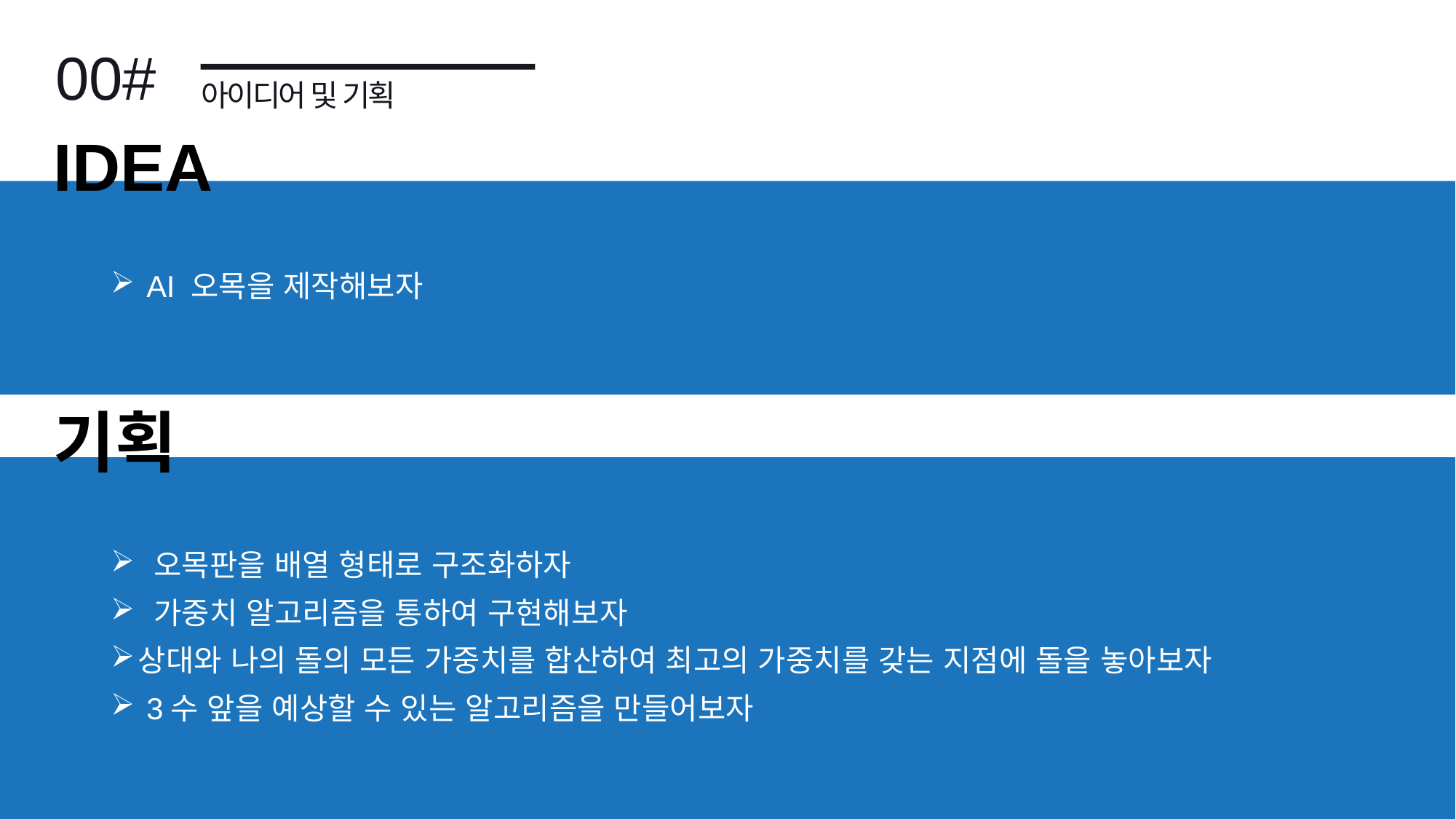

00#

아이디어 및 기획
IDEA
 AI 오목을 제작해보자

기획

 오목판을 배열 형태로 구조화하자
 가중치 알고리즘을 통하여 구현해보자
상대와 나의 돌의 모든 가중치를 합산하여 최고의 가중치를 갖는 지점에 돌을 놓아보자
 3수 앞을 예상할 수 있는 알고리즘을 만들어보자